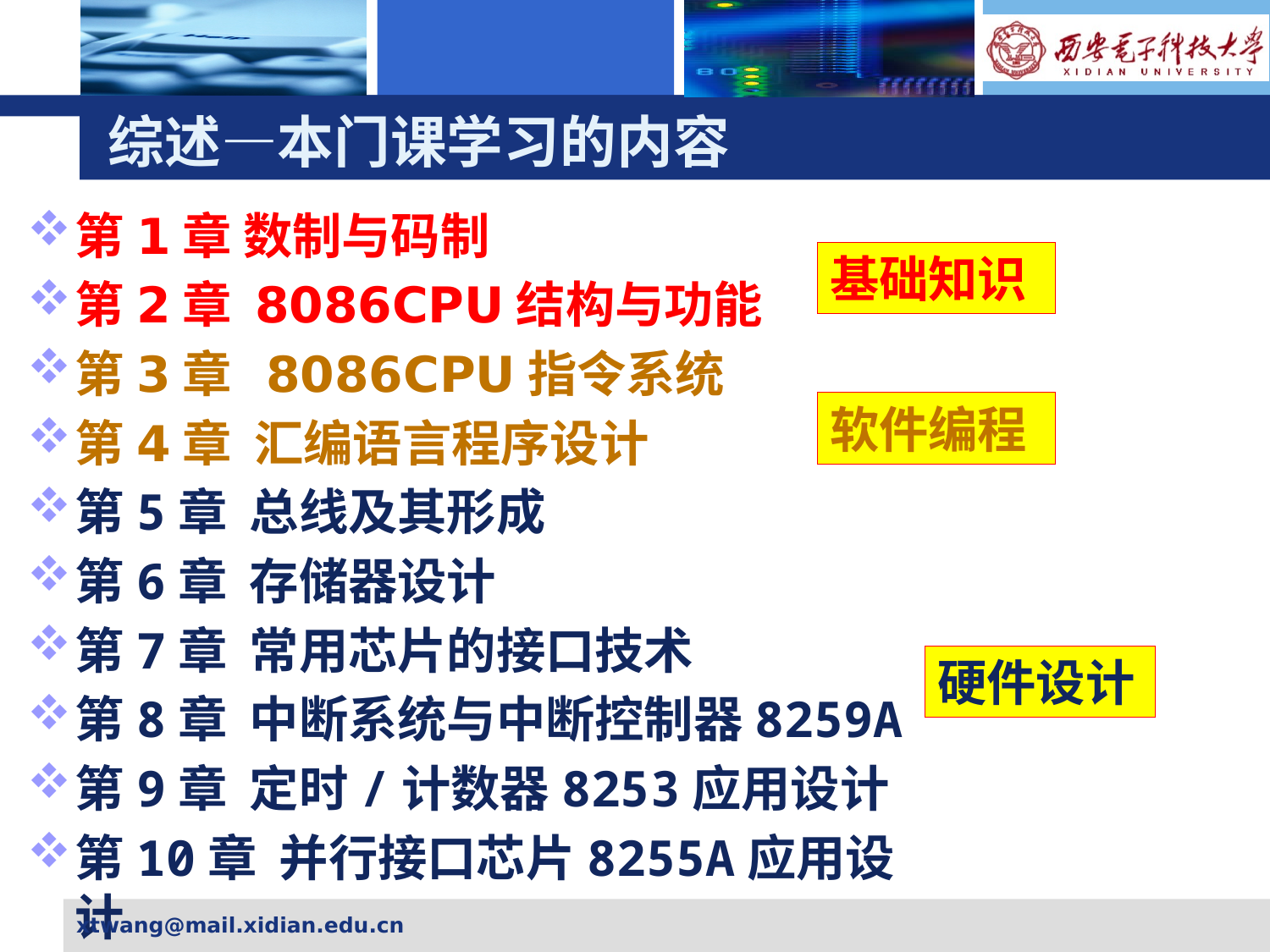

# 综述—本门课学习的内容
第1章 数制与码制
第2章 8086CPU结构与功能
第3章  8086CPU指令系统
第4章  汇编语言程序设计
第5章  总线及其形成
第6章  存储器设计
第7章  常用芯片的接口技术
第8章  中断系统与中断控制器8259A
第9章  定时/计数器8253应用设计
第10章  并行接口芯片8255A应用设计

基础知识
软件编程
硬件设计
xtwang@mail.xidian.edu.cn